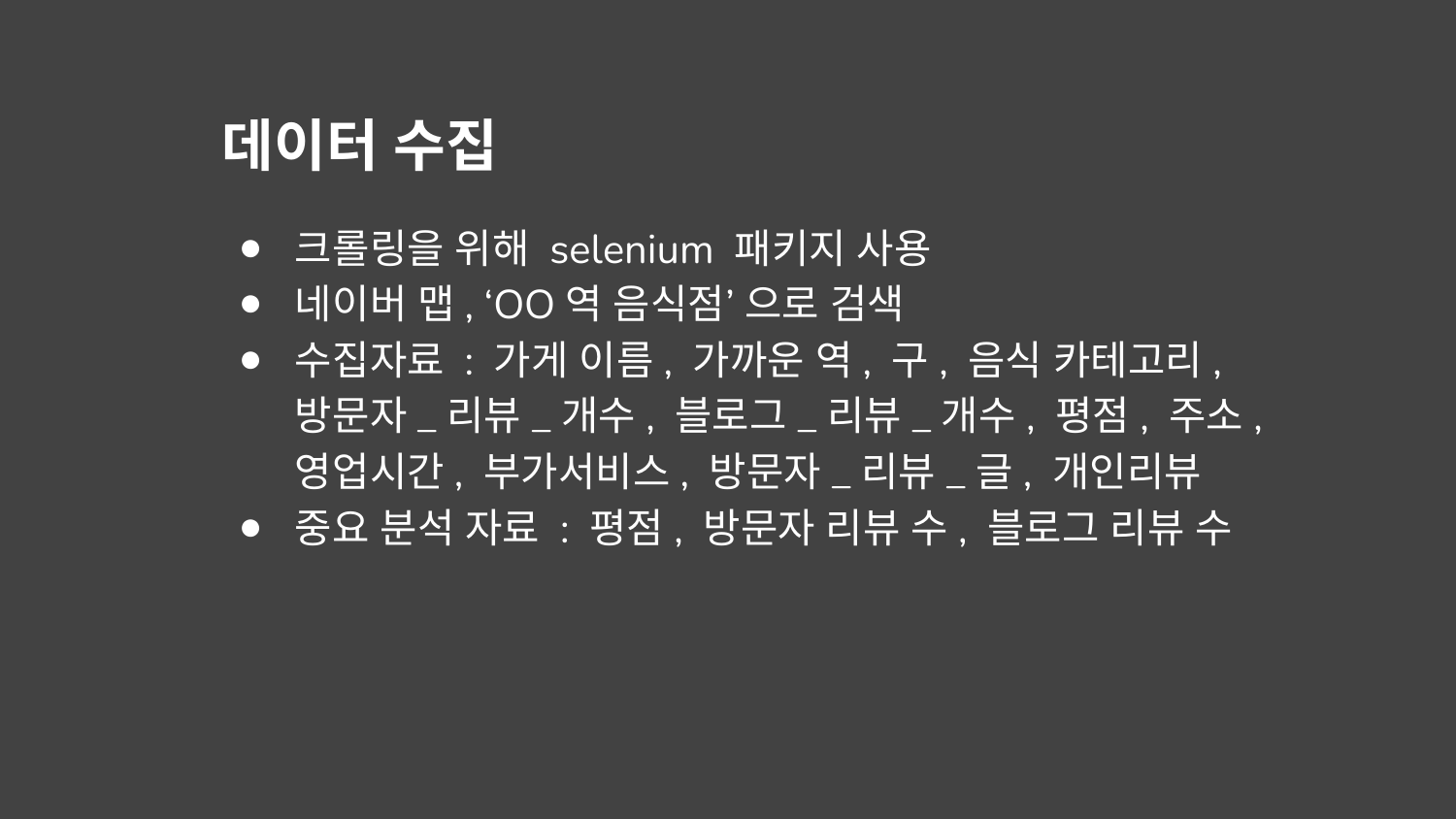

# 데이터 수집
크롤링을 위해 selenium 패키지 사용
네이버 맵, ‘OO역 음식점’ 으로 검색
수집자료 : 가게 이름, 가까운 역, 구, 음식 카테고리, 방문자_리뷰_개수, 블로그_리뷰_개수, 평점, 주소, 영업시간, 부가서비스, 방문자_리뷰_글, 개인리뷰
중요 분석 자료 : 평점, 방문자 리뷰 수, 블로그 리뷰 수